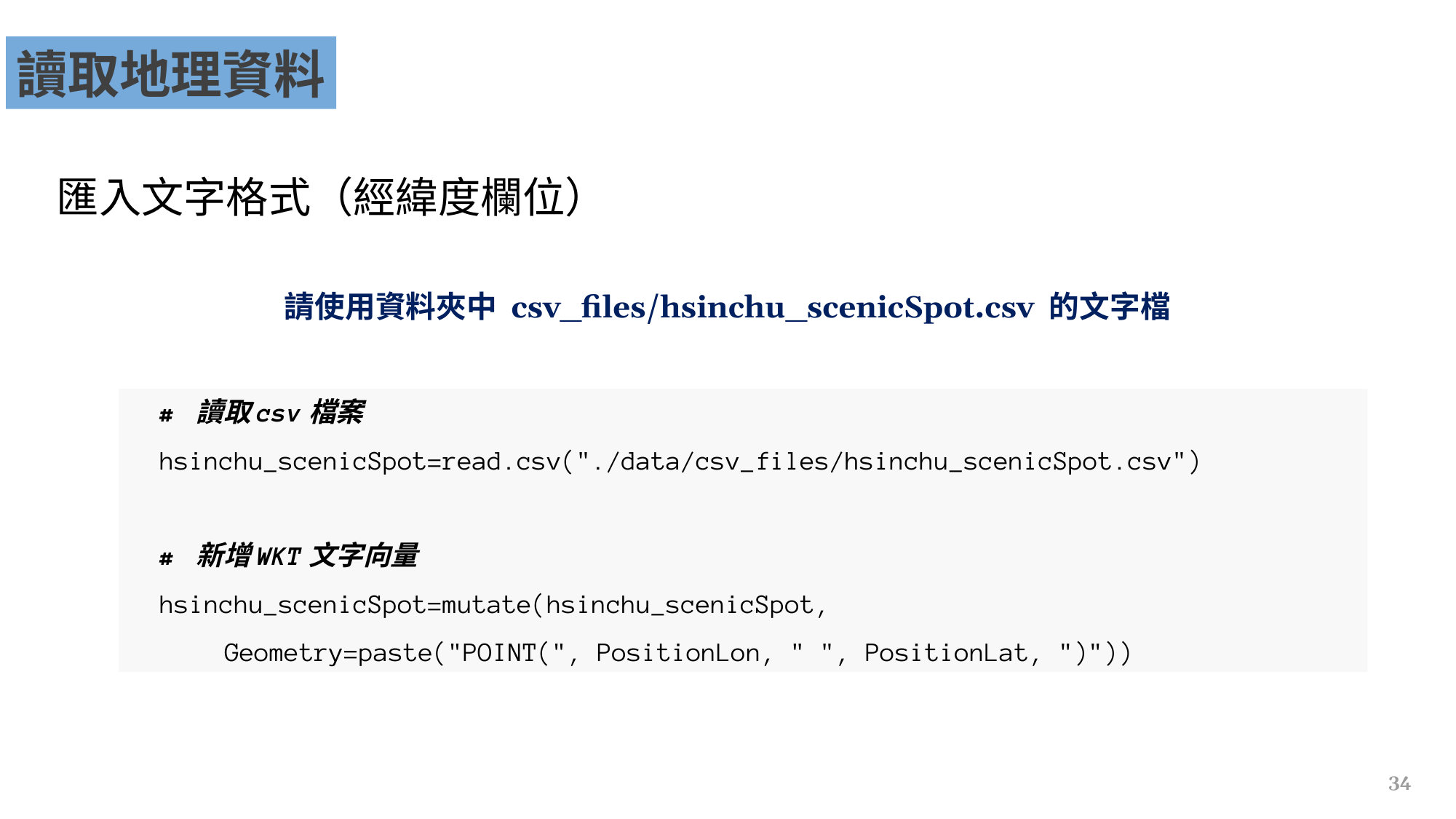

讀取地理資料
匯入文字格式（經緯度欄位）
請使用資料夾中 csv_files/hsinchu_scenicSpot.csv 的文字檔
# 讀取csv檔案
hsinchu_scenicSpot=read.csv("./data/csv_files/hsinchu_scenicSpot.csv")

# 新增WKT文字向量
hsinchu_scenicSpot=mutate(hsinchu_scenicSpot,
Geometry=paste("POINT(", PositionLon, " ", PositionLat, ")"))
34